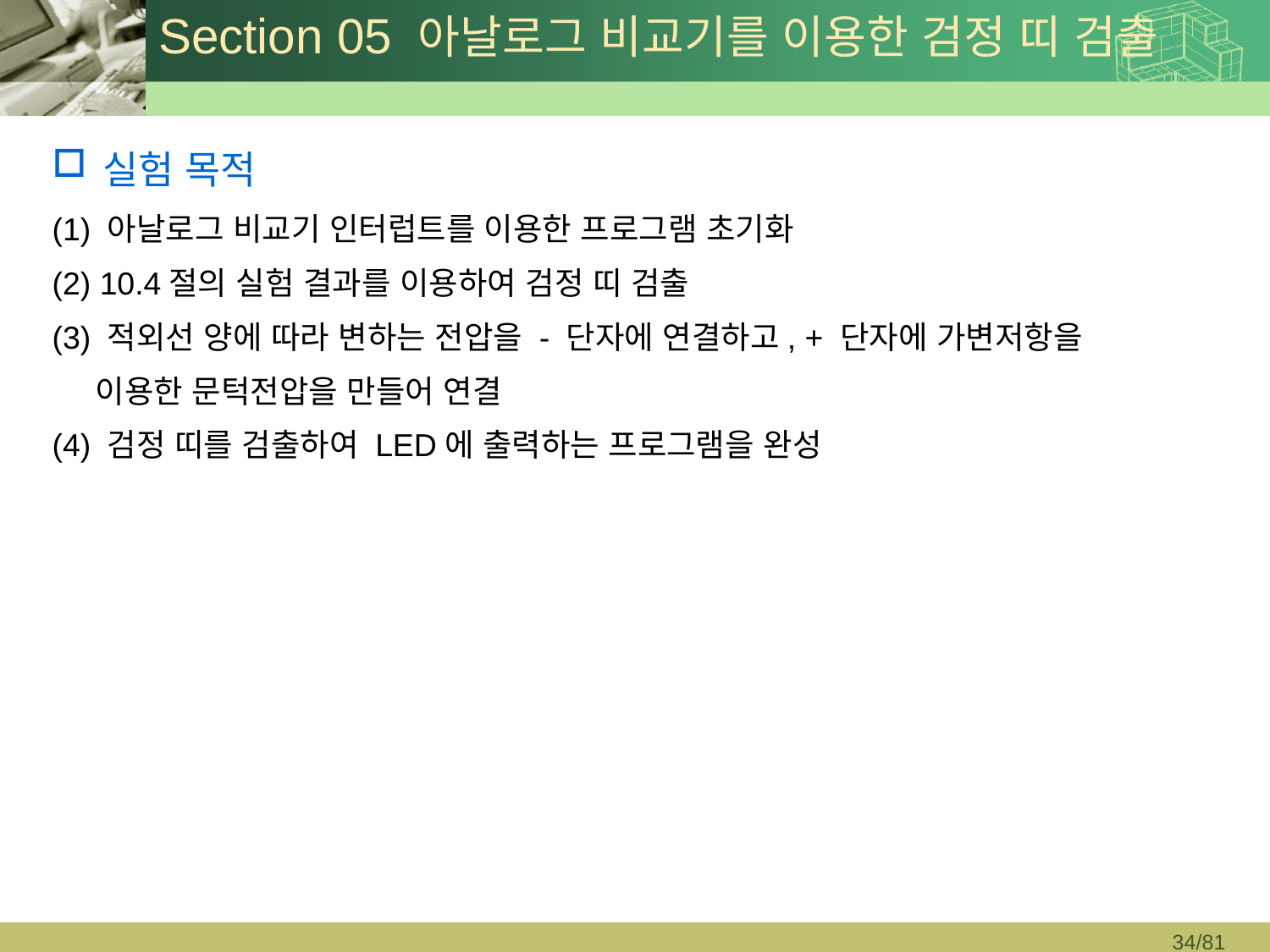

# Section 05 아날로그 비교기를 이용한 검정 띠 검출
실험 목적
(1) 아날로그 비교기 인터럽트를 이용한 프로그램 초기화
(2) 10.4절의 실험 결과를 이용하여 검정 띠 검출
(3) 적외선 양에 따라 변하는 전압을 - 단자에 연결하고, + 단자에 가변저항을
    이용한 문턱전압을 만들어 연결
(4) 검정 띠를 검출하여 LED에 출력하는 프로그램을 완성